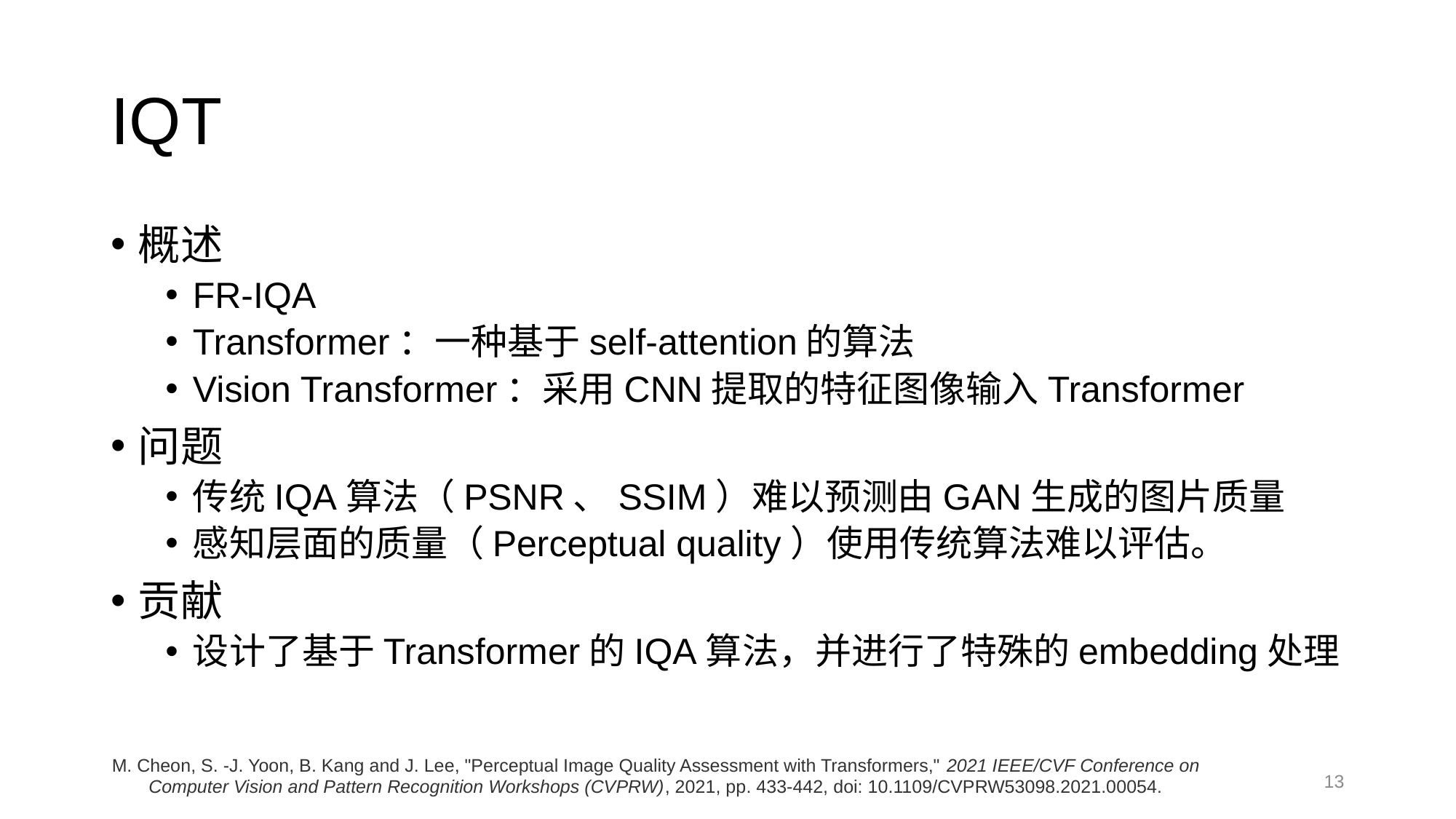

# IQT
概述
FR-IQA
Transformer：一种基于self-attention的算法
Vision Transformer：采用CNN提取的特征图像输入Transformer
问题
传统IQA算法（PSNR、SSIM）难以预测由GAN生成的图片质量
感知层面的质量（Perceptual quality）使用传统算法难以评估。
贡献
设计了基于Transformer的IQA算法，并进行了特殊的embedding处理
13
M. Cheon, S. -J. Yoon, B. Kang and J. Lee, "Perceptual Image Quality Assessment with Transformers," 2021 IEEE/CVF Conference on Computer Vision and Pattern Recognition Workshops (CVPRW), 2021, pp. 433-442, doi: 10.1109/CVPRW53098.2021.00054.